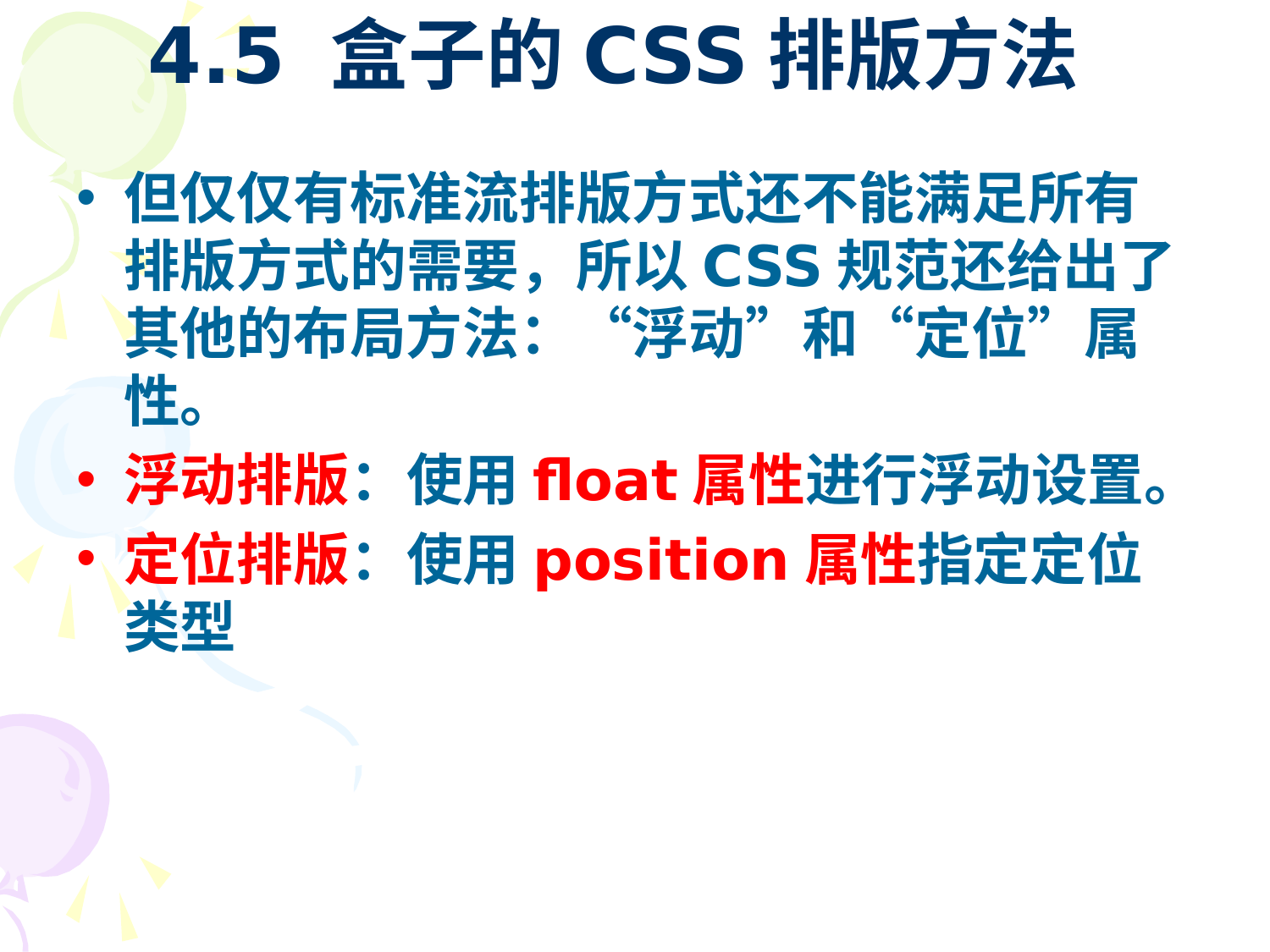

# 4.5 盒子的CSS排版方法
但仅仅有标准流排版方式还不能满足所有排版方式的需要，所以CSS规范还给出了其他的布局方法：“浮动”和“定位”属性。
浮动排版：使用float属性进行浮动设置。
定位排版：使用position属性指定定位类型